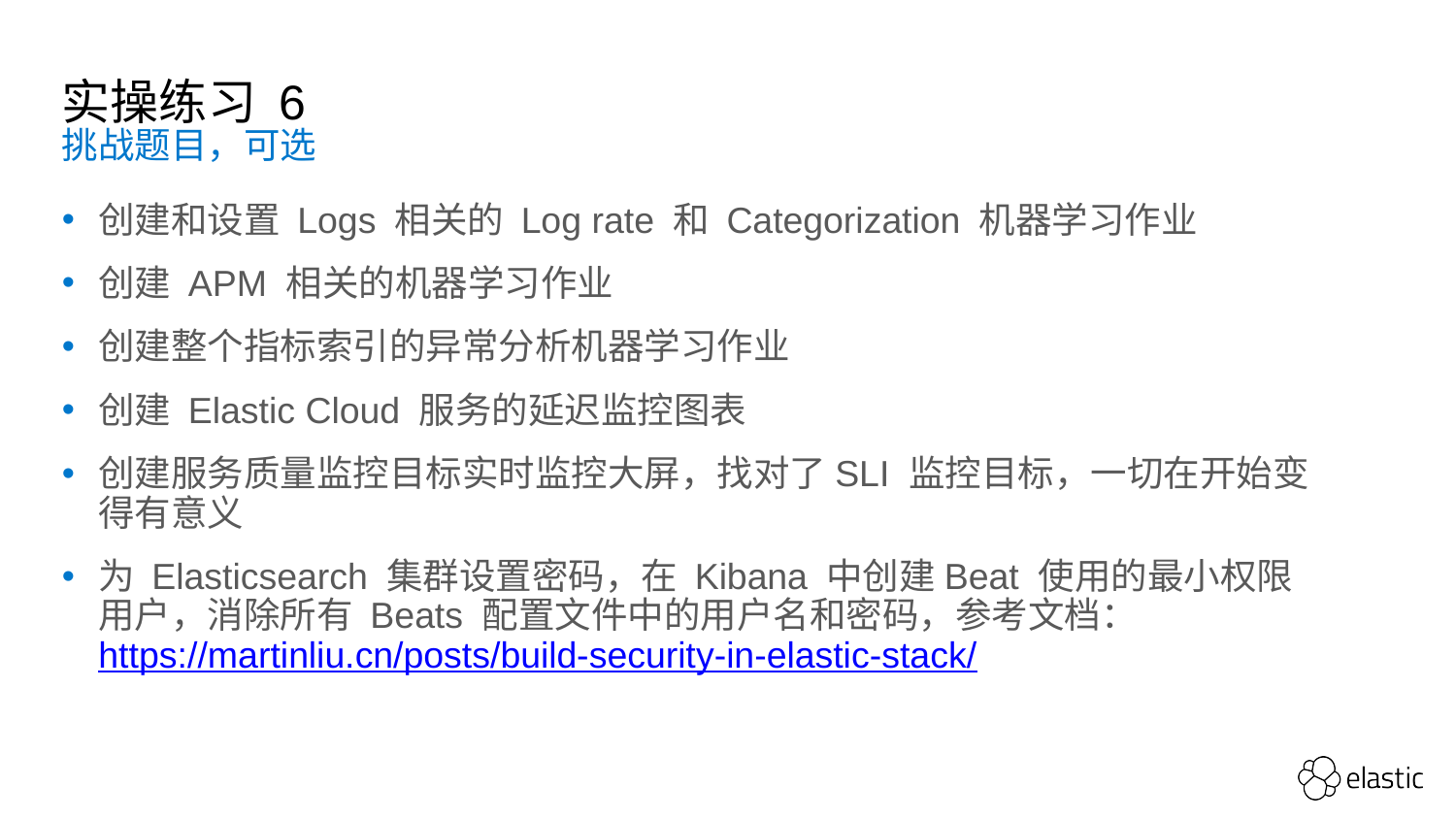

# 实操练习 6
挑战题目，可选
创建和设置 Logs 相关的 Log rate 和 Categorization 机器学习作业
创建 APM 相关的机器学习作业
创建整个指标索引的异常分析机器学习作业
创建 Elastic Cloud 服务的延迟监控图表
创建服务质量监控目标实时监控大屏，找对了SLI 监控目标，一切在开始变得有意义
为 Elasticsearch 集群设置密码，在 Kibana 中创建Beat 使用的最小权限用户，消除所有 Beats 配置文件中的用户名和密码，参考文档： https://martinliu.cn/posts/build-security-in-elastic-stack/